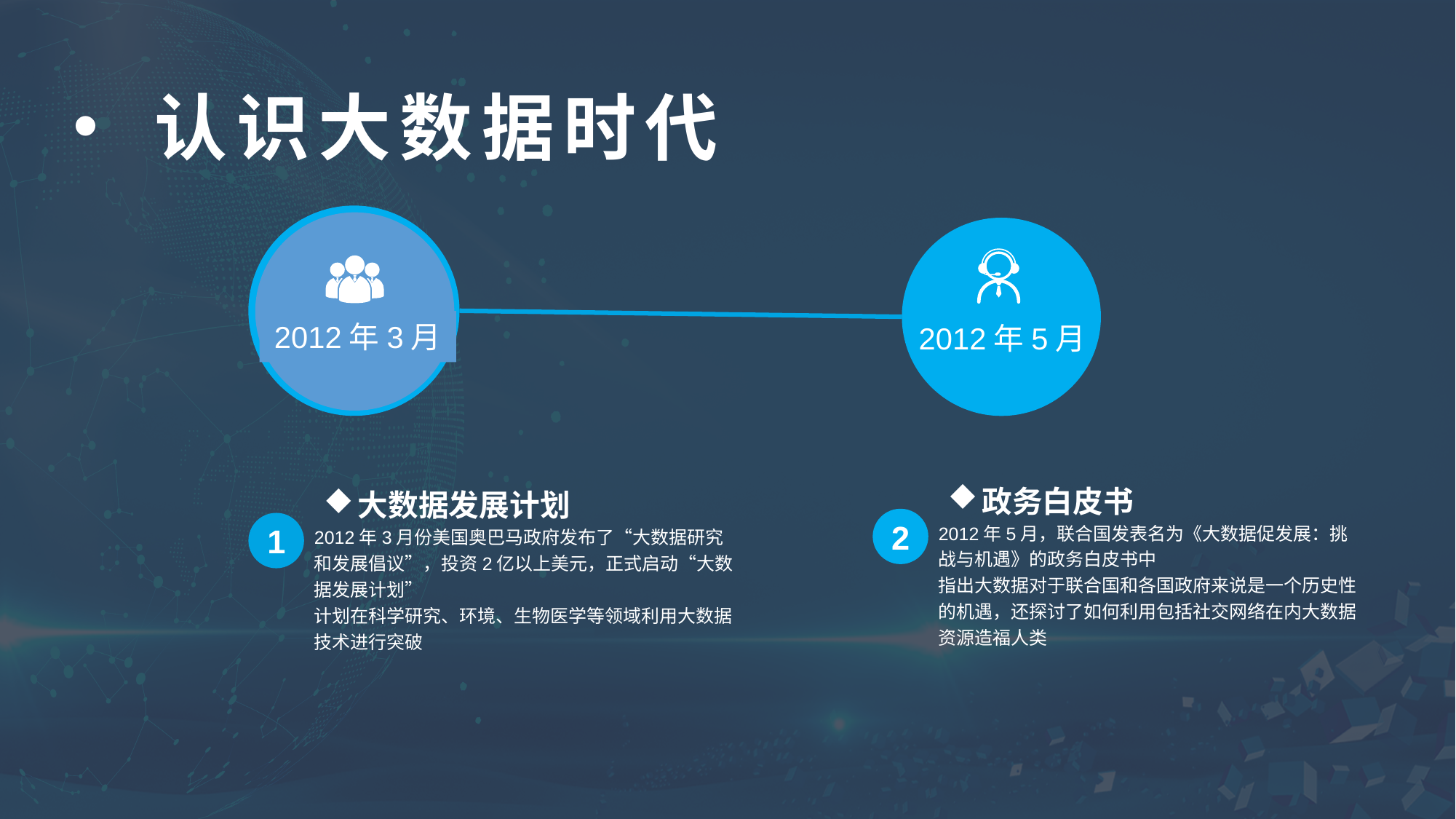

认识大数据时代

2012年3月

2012年5月

政务白皮书
2
2012年5月，联合国发表名为《大数据促发展：挑战与机遇》的政务白皮书中
指出大数据对于联合国和各国政府来说是一个历史性的机遇，还探讨了如何利用包括社交网络在内大数据资源造福人类
大数据发展计划
1
2012年3月份美国奥巴马政府发布了“大数据研究和发展倡议”，投资2亿以上美元，正式启动“大数据发展计划”
计划在科学研究、环境、生物医学等领域利用大数据技术进行突破